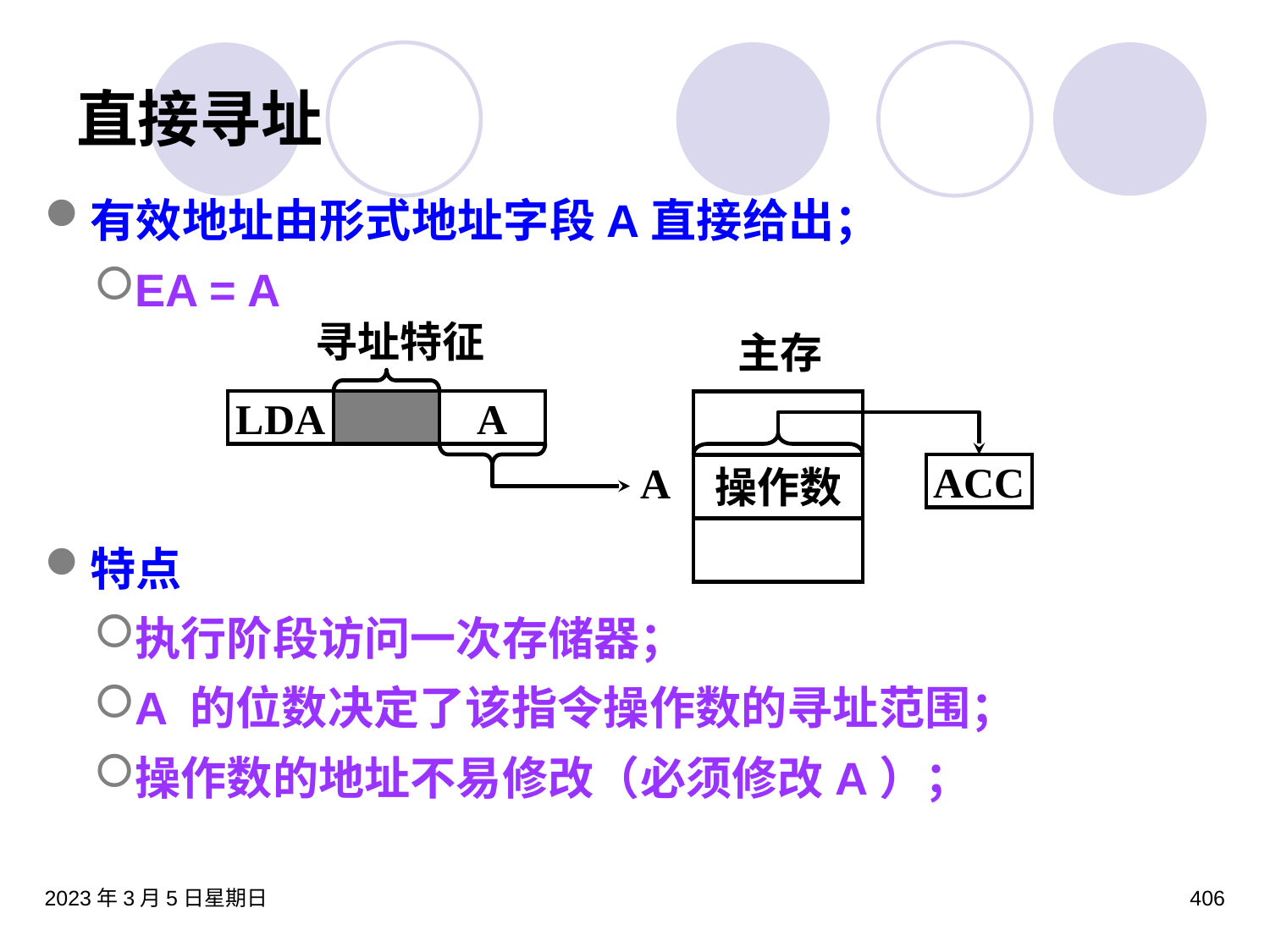

# 直接寻址
有效地址由形式地址字段A直接给出；
EA = A

特点
执行阶段访问一次存储器；
A 的位数决定了该指令操作数的寻址范围；
操作数的地址不易修改（必须修改A）；
寻址特征
主存

操作数

LDA

A

A
ACC

2023年3月5日星期日
406